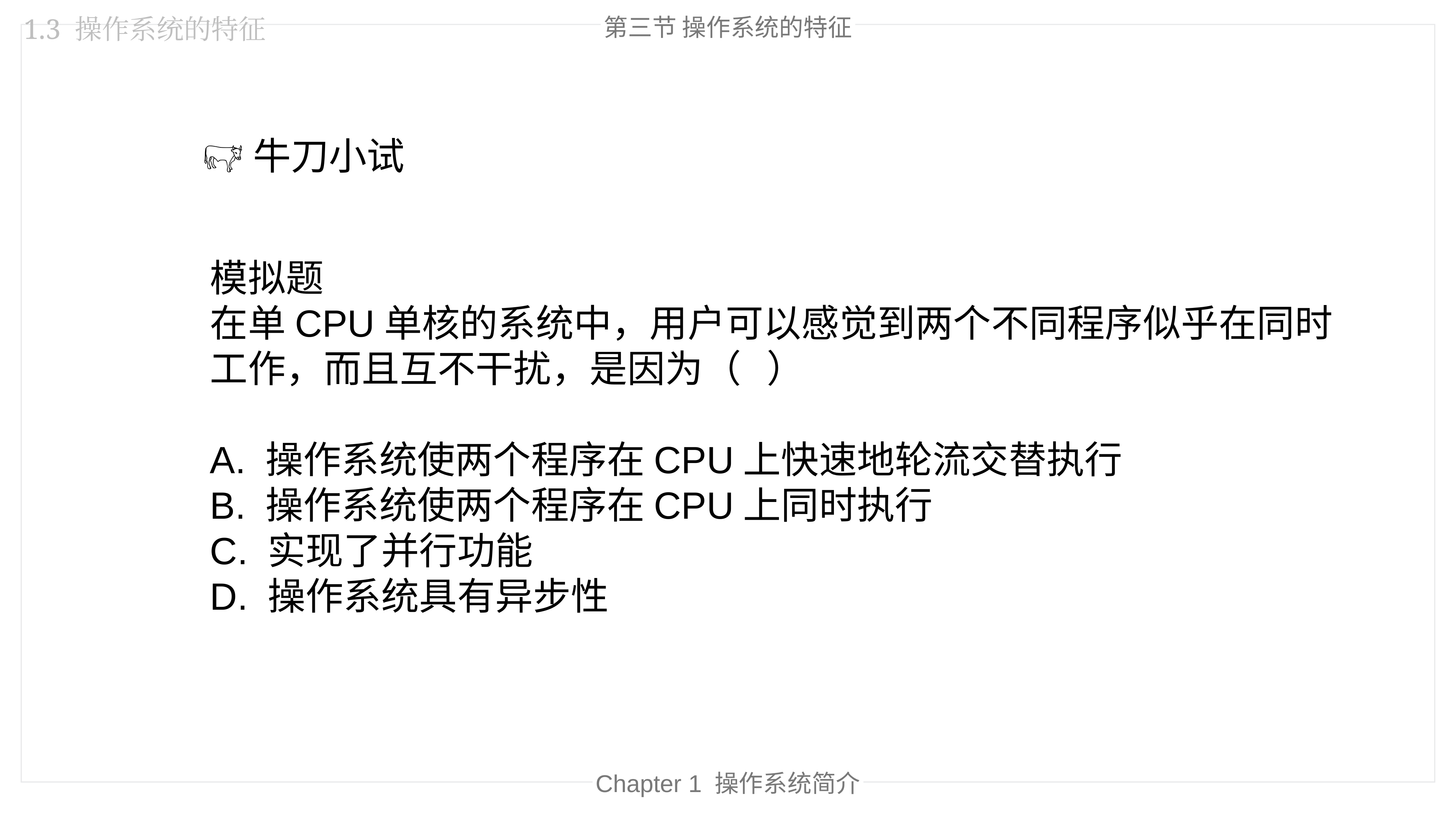

第三节 操作系统的特征
1.3 操作系统的特征
🐂牛刀小试
模拟题
在单CPU单核的系统中，用户可以感觉到两个不同程序似乎在同时工作，而且互不干扰，是因为（   ）

A. 操作系统使两个程序在CPU上快速地轮流交替执行
B. 操作系统使两个程序在CPU上同时执行
C. 实现了并行功能
D. 操作系统具有异步性
Chapter 1 操作系统简介